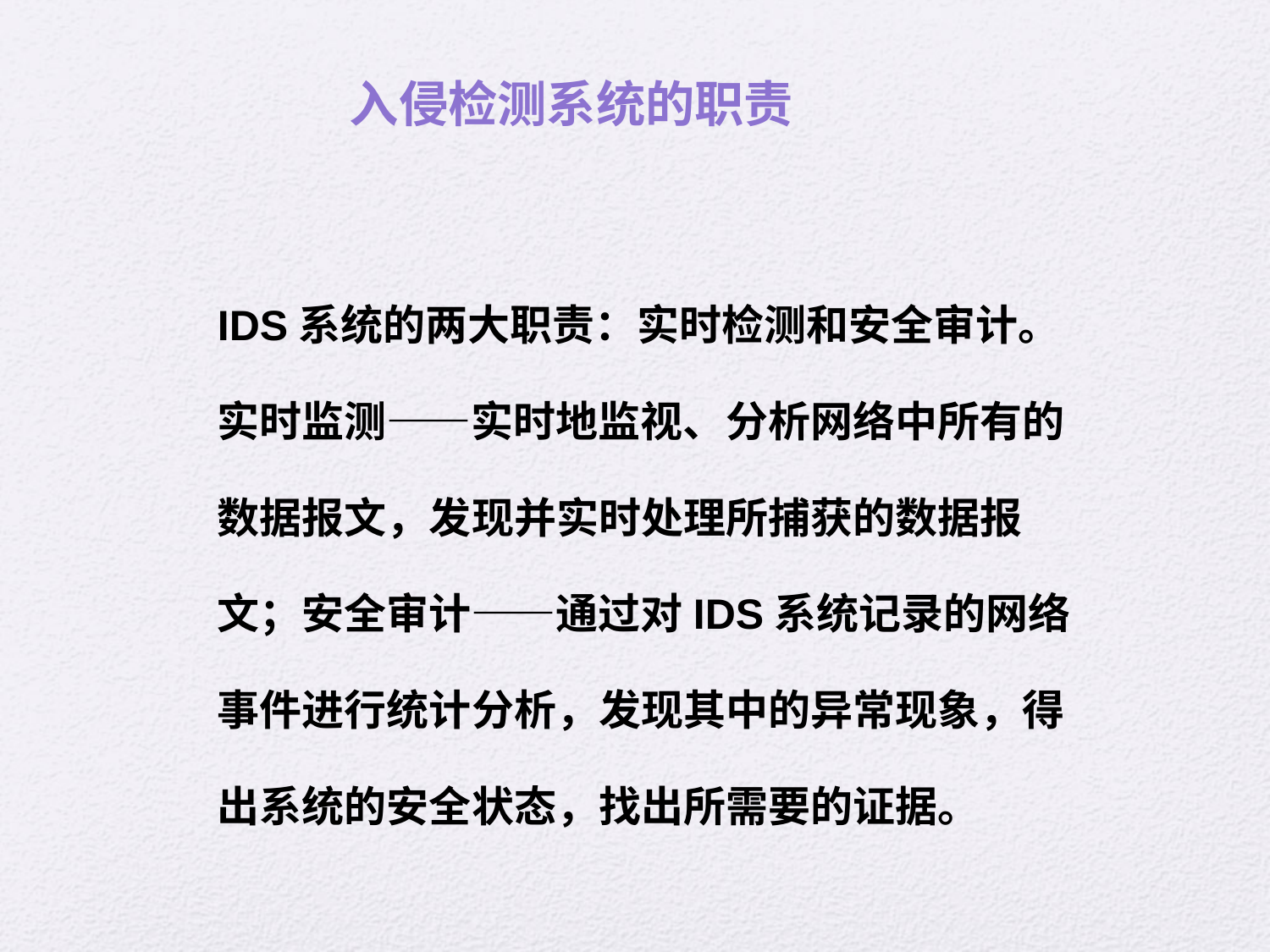

# 入侵检测系统的职责
IDS系统的两大职责：实时检测和安全审计。
实时监测——实时地监视、分析网络中所有的数据报文，发现并实时处理所捕获的数据报文；安全审计——通过对IDS系统记录的网络事件进行统计分析，发现其中的异常现象，得出系统的安全状态，找出所需要的证据。